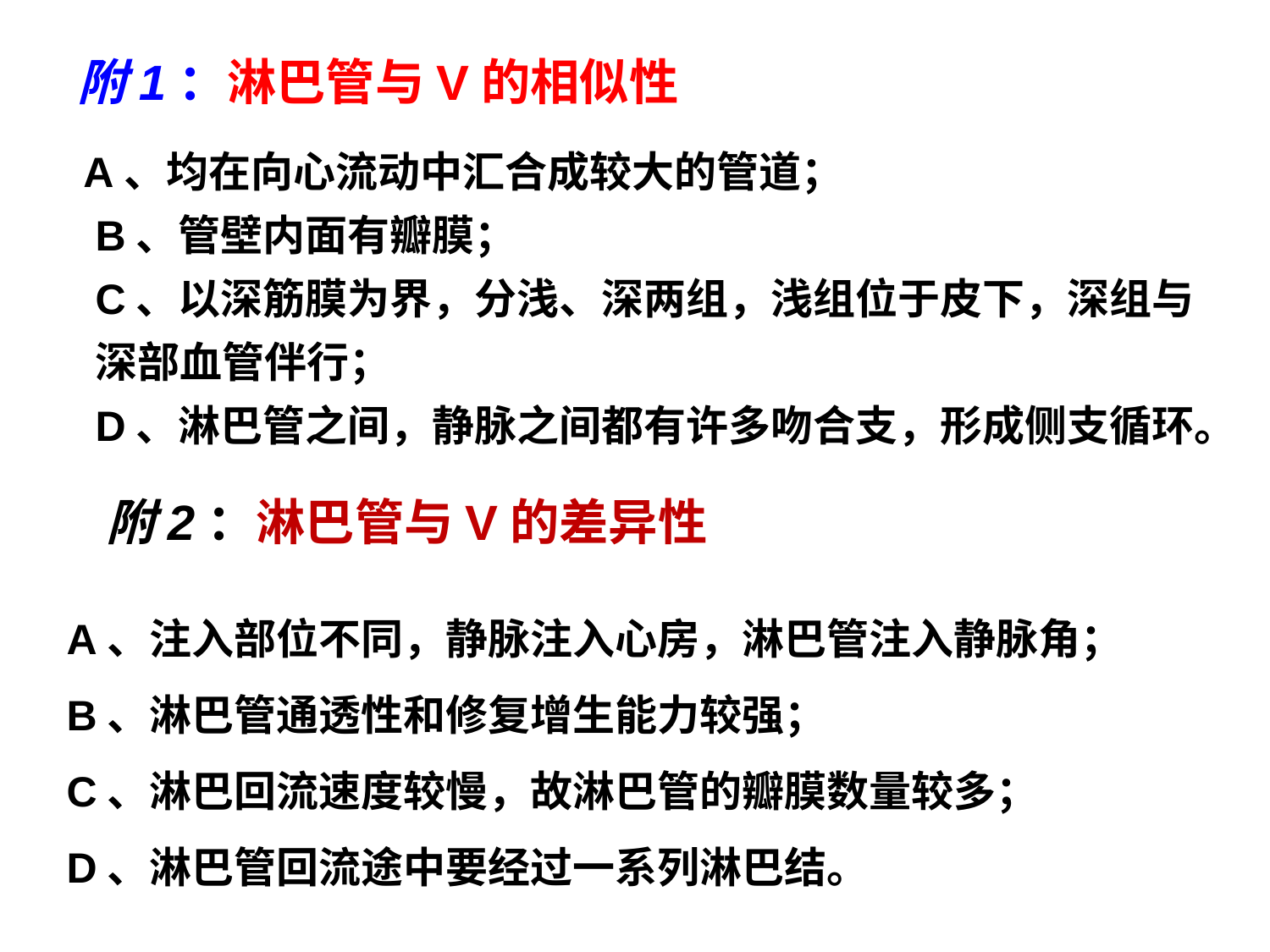

# 附1：淋巴管与V的相似性
A、均在向心流动中汇合成较大的管道；　
B、管壁内面有瓣膜；
C、以深筋膜为界，分浅、深两组，浅组位于皮下，深组与深部血管伴行；
D、淋巴管之间，静脉之间都有许多吻合支，形成侧支循环。
附2：淋巴管与V的差异性
A、注入部位不同，静脉注入心房，淋巴管注入静脉角；
B、淋巴管通透性和修复增生能力较强；
C、淋巴回流速度较慢，故淋巴管的瓣膜数量较多；
D、淋巴管回流途中要经过一系列淋巴结。